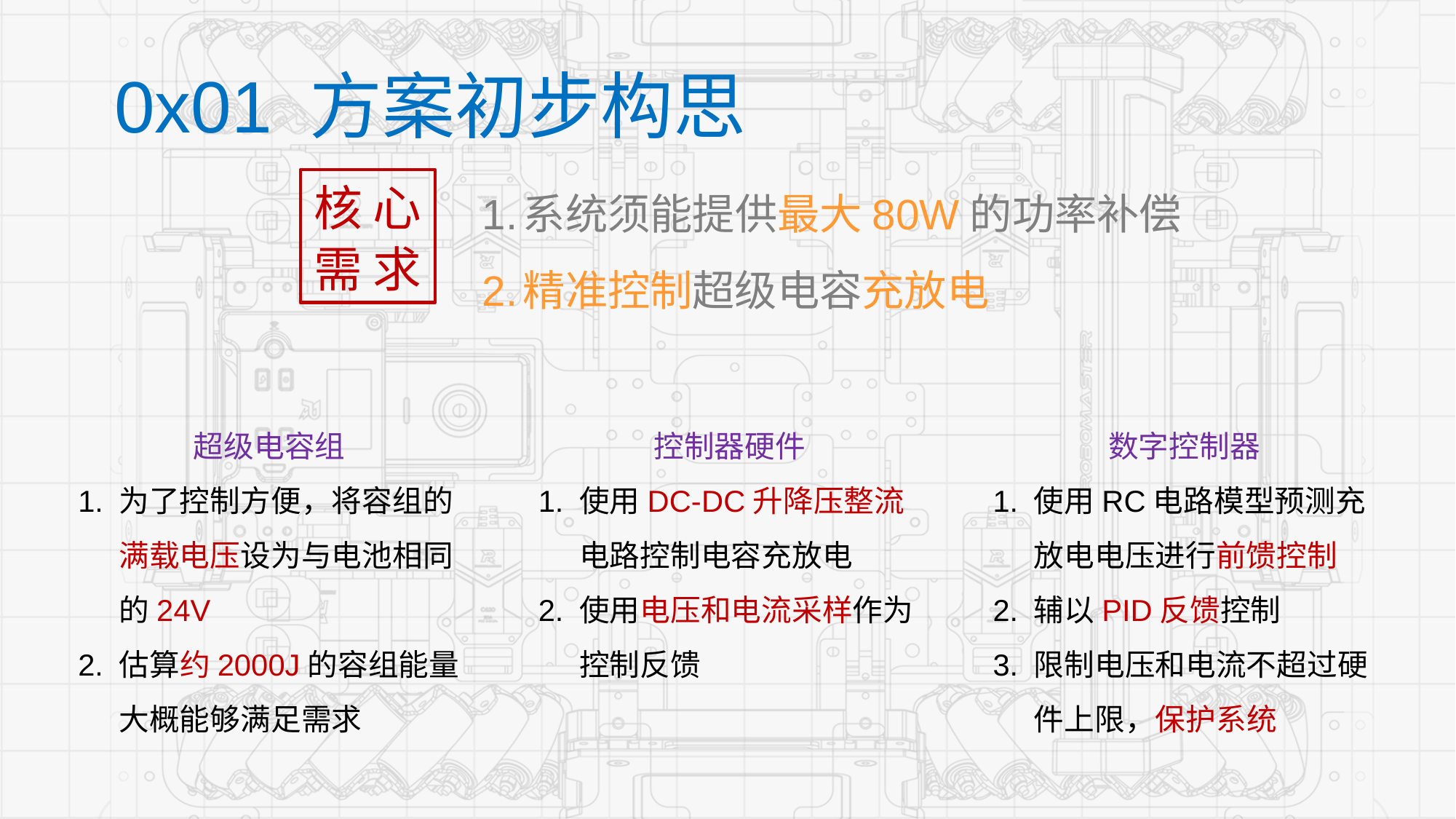

0x01 方案初步构思
系统须能提供最大80W的功率补偿
精准控制超级电容充放电
核 心
需 求
超级电容组
为了控制方便，将容组的满载电压设为与电池相同的24V
估算约2000J的容组能量大概能够满足需求
控制器硬件
使用DC-DC升降压整流电路控制电容充放电
使用电压和电流采样作为控制反馈
数字控制器
使用RC电路模型预测充放电电压进行前馈控制
辅以PID反馈控制
限制电压和电流不超过硬件上限，保护系统